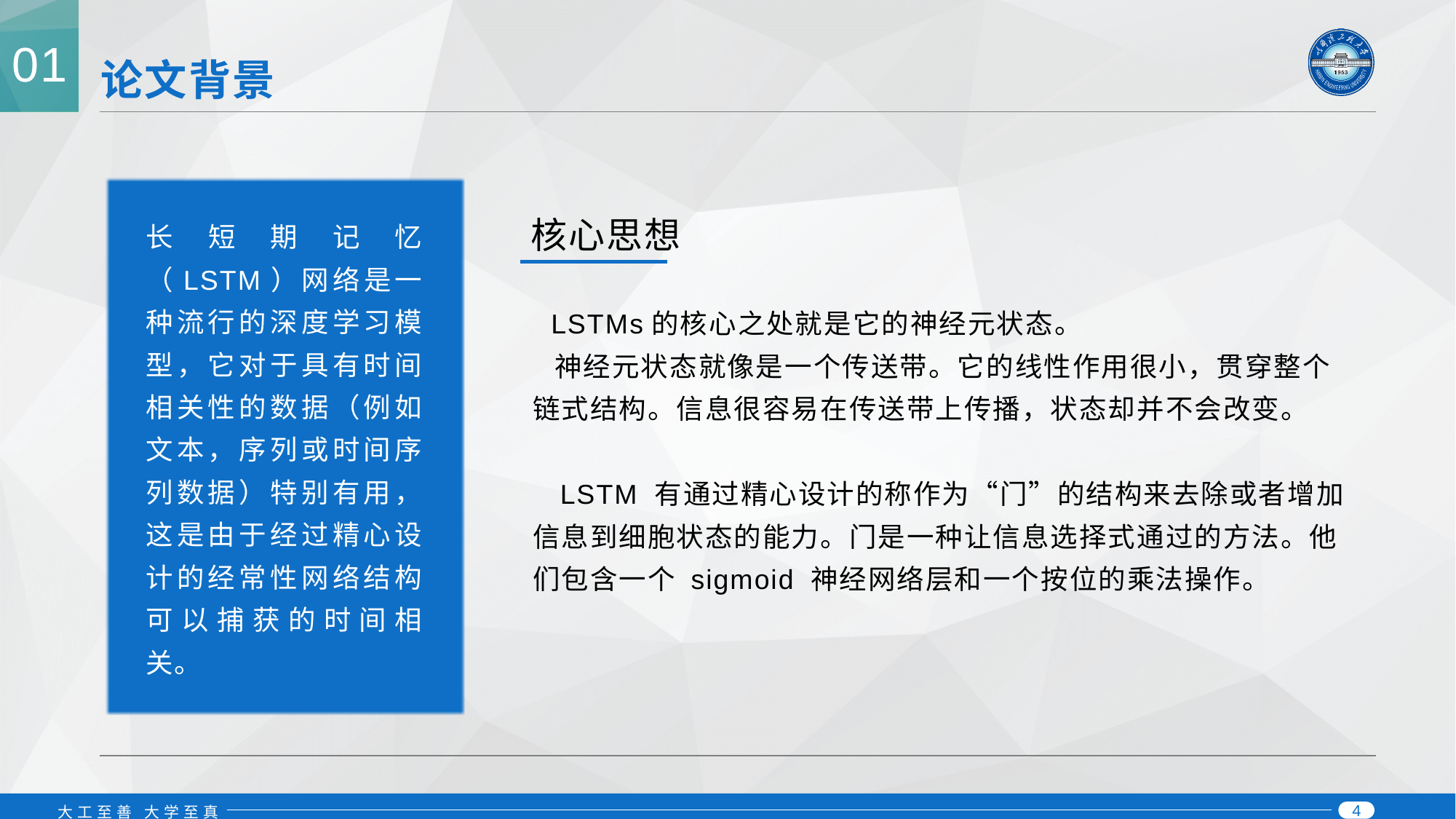

01
# 论文背景

核心思想
长短期记忆（LSTM）网络是一种流行的深度学习模型，它对于具有时间相关性的数据（例如文本，序列或时间序列数据）特别有用，这是由于经过精心设计的经常性网络结构可以捕获的时间相关。
  LSTMs的核心之处就是它的神经元状态。
  神经元状态就像是一个传送带。它的线性作用很小，贯穿整个链式结构。信息很容易在传送带上传播，状态却并不会改变。

   LSTM 有通过精心设计的称作为“门”的结构来去除或者增加信息到细胞状态的能力。门是一种让信息选择式通过的方法。他们包含一个 sigmoid 神经网络层和一个按位的乘法操作。